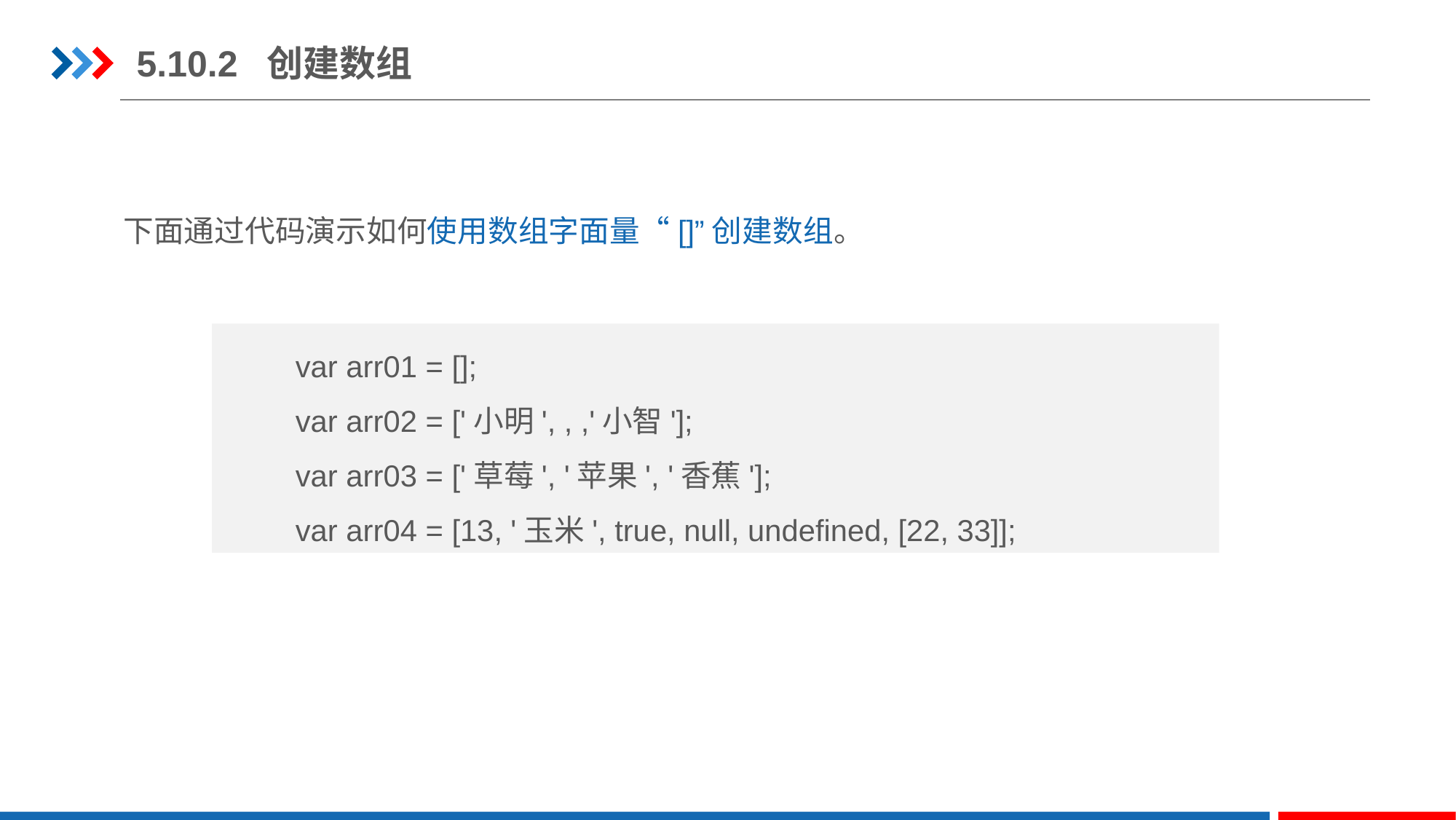

5.10.2  创建数组
下面通过代码演示如何使用数组字面量“[]”创建数组。
var arr01 = [];
var arr02 = ['小明', , ,'小智'];
var arr03 = ['草莓', '苹果', '香蕉'];
var arr04 = [13, '玉米', true, null, undefined, [22, 33]];